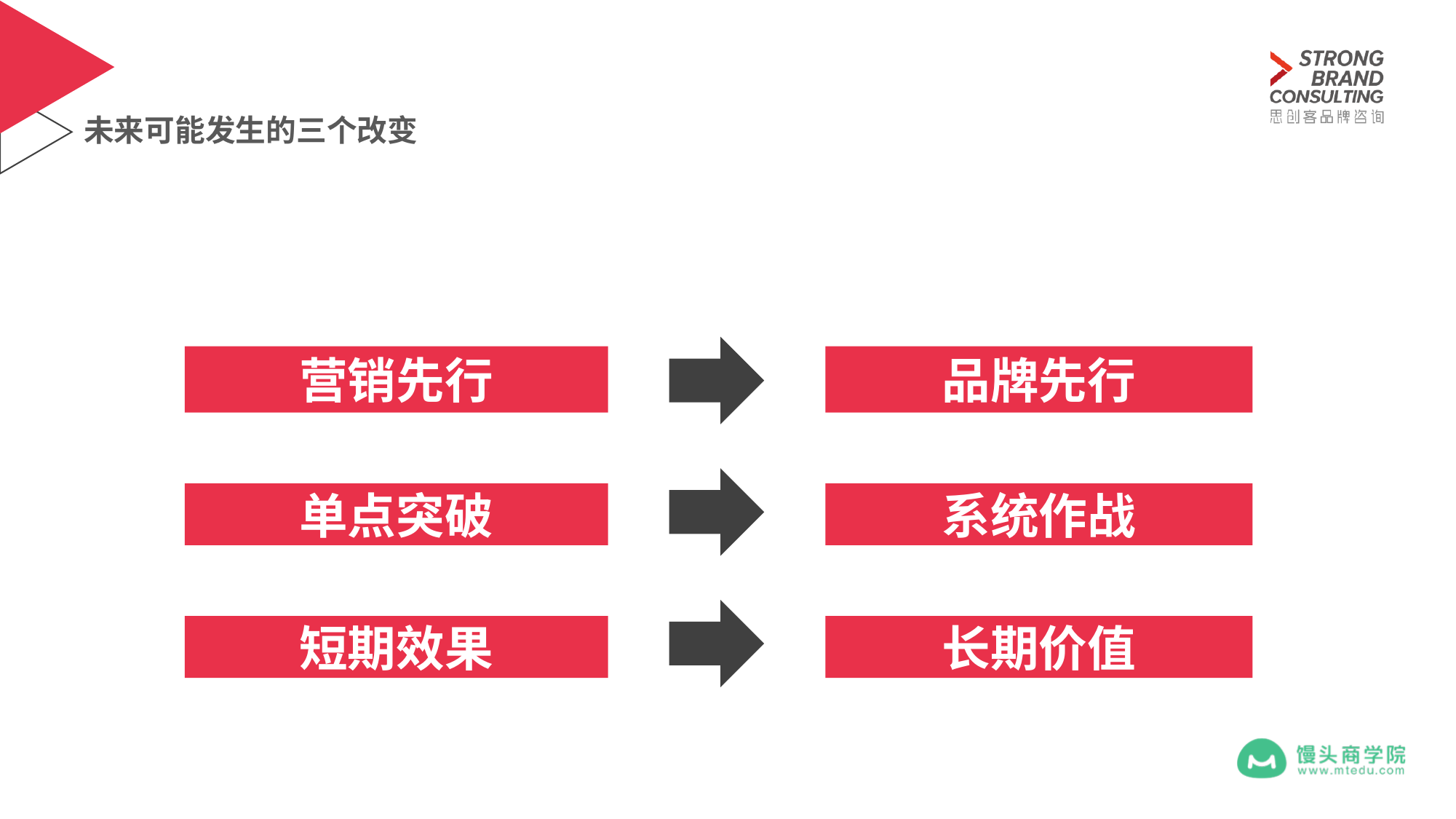

未来可能发生的三个改变

营销先行
品牌先行

单点突破
系统作战

短期效果
长期价值